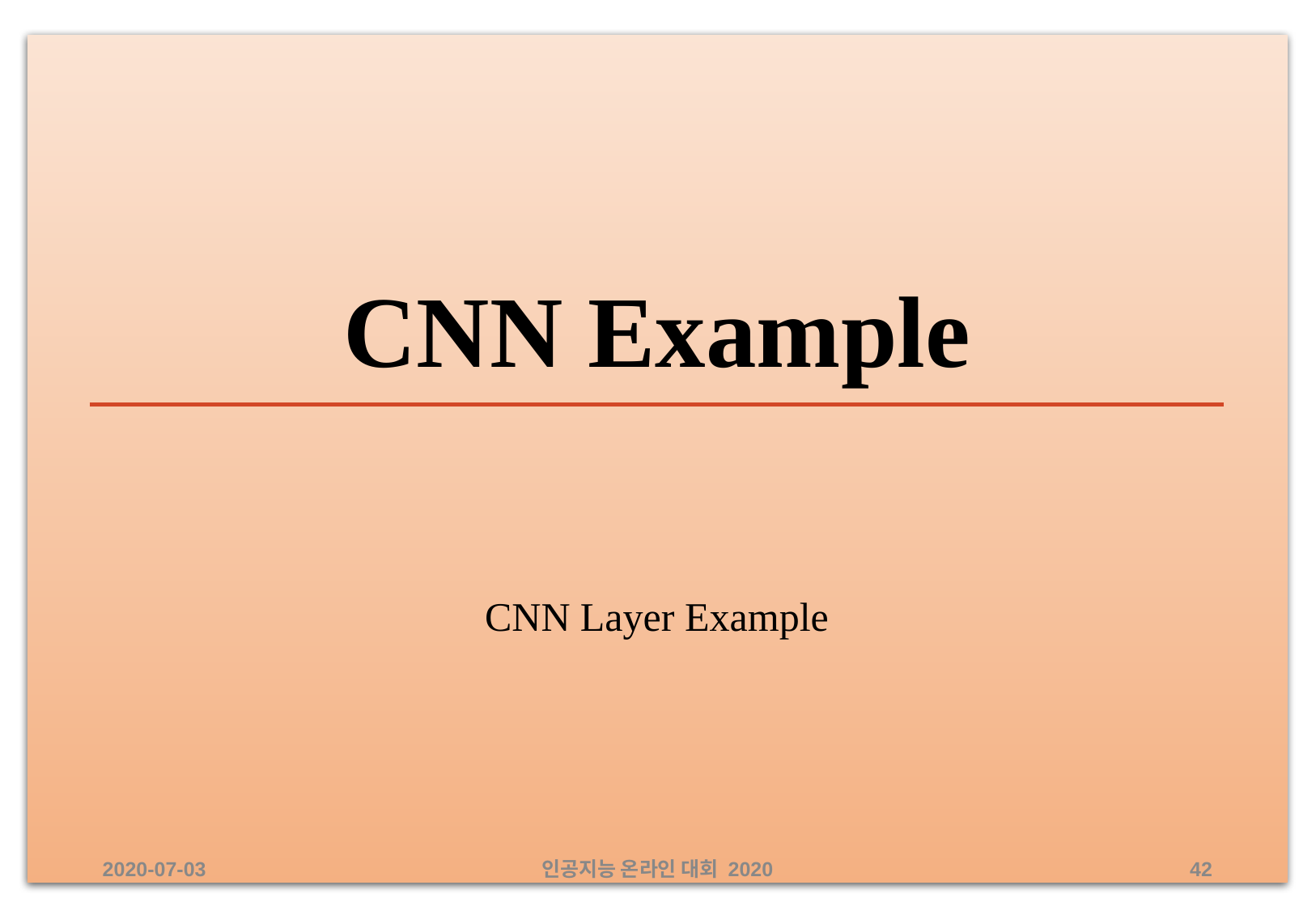

# CNN Example
CNN Layer Example
2020-07-03
인공지능 온라인 대회 2020
42